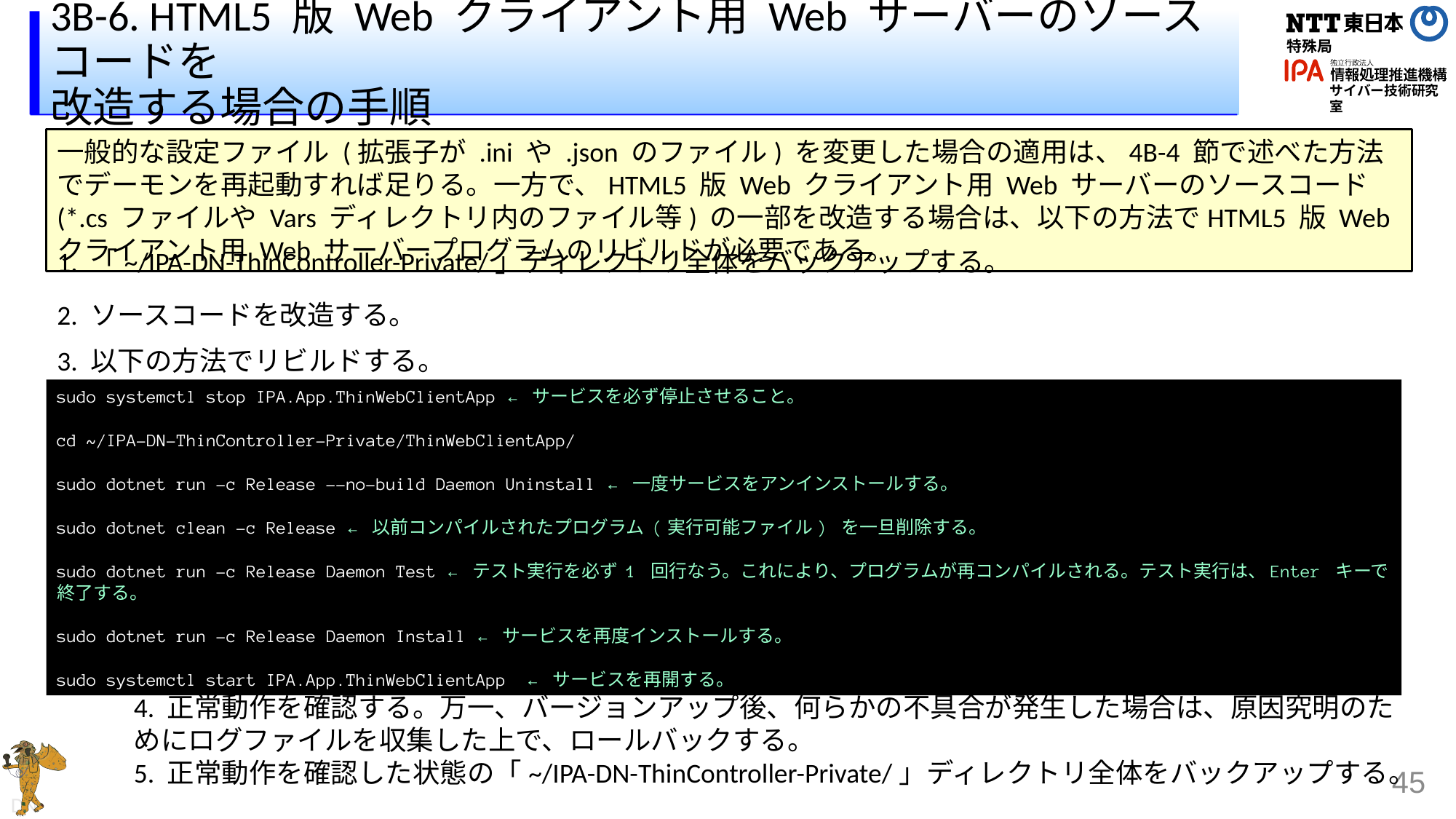

# 3B-6. HTML5 版 Web クライアント用 Web サーバーのソースコードを 改造する場合の手順
一般的な設定ファイル (拡張子が .ini や .json のファイル) を変更した場合の適用は、4B-4 節で述べた方法でデーモンを再起動すれば足りる。一方で、HTML5 版 Web クライアント用 Web サーバーのソースコード (*.cs ファイルや Vars ディレクトリ内のファイル等) の一部を改造する場合は、以下の方法でHTML5 版 Web クライアント用 Web サーバープログラムのリビルドが必要である。
1. 「~/IPA-DN-ThinController-Private/」ディレクトリ全体をバックアップする。
2. ソースコードを改造する。
3. 以下の方法でリビルドする。
sudo systemctl stop IPA.App.ThinWebClientApp ← サービスを必ず停止させること。

cd ~/IPA-DN-ThinController-Private/ThinWebClientApp/

sudo dotnet run -c Release --no-build Daemon Uninstall ← 一度サービスをアンインストールする。

sudo dotnet clean -c Release ← 以前コンパイルされたプログラム (実行可能ファイル) を一旦削除する。

sudo dotnet run -c Release Daemon Test ← テスト実行を必ず 1 回行なう。これにより、プログラムが再コンパイルされる。テスト実行は、Enter キーで終了する。

sudo dotnet run -c Release Daemon Install ← サービスを再度インストールする。

sudo systemctl start IPA.App.ThinWebClientApp  ← サービスを再開する。
4. 正常動作を確認する。万一、バージョンアップ後、何らかの不具合が発生した場合は、原因究明のためにログファイルを収集した上で、ロールバックする。
5. 正常動作を確認した状態の「~/IPA-DN-ThinController-Private/」ディレクトリ全体をバックアップする。
45